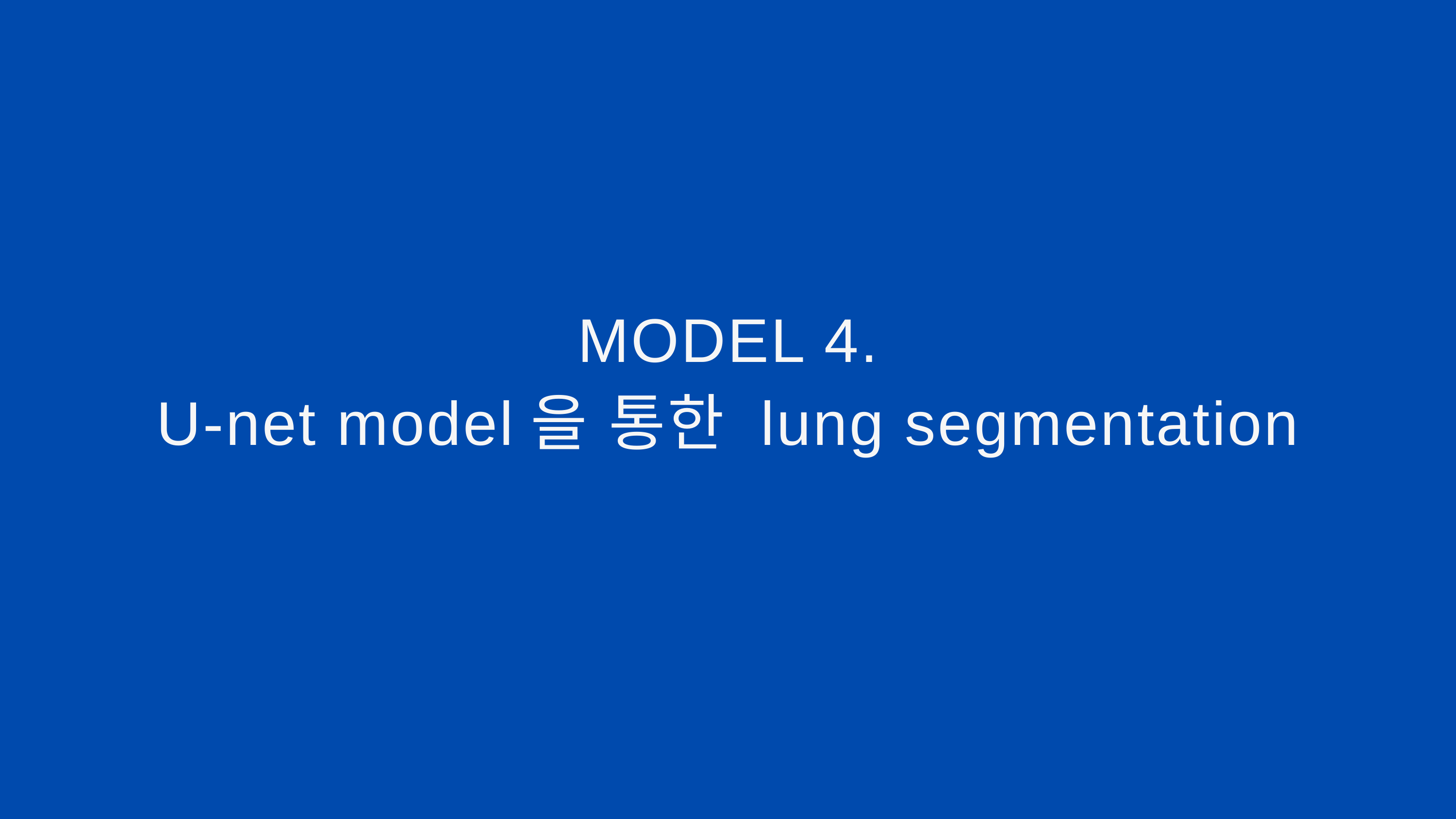

MODEL 4.
U-net model을 통한 lung segmentation